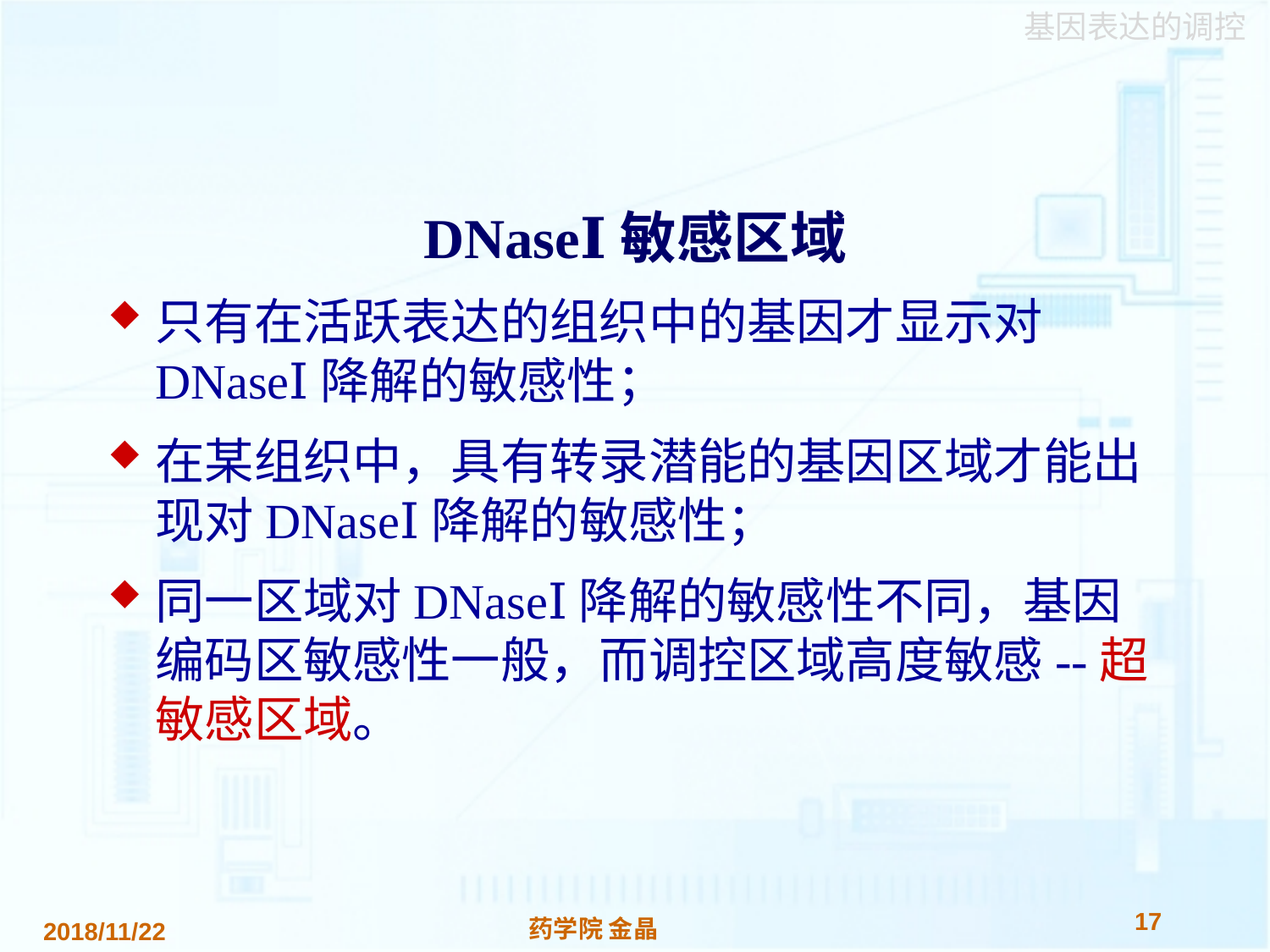

DNaseⅠ敏感区域
只有在活跃表达的组织中的基因才显示对DNaseⅠ降解的敏感性；
在某组织中，具有转录潜能的基因区域才能出现对DNaseⅠ降解的敏感性；
同一区域对DNaseⅠ降解的敏感性不同，基因编码区敏感性一般，而调控区域高度敏感--超敏感区域。
17
药学院 金晶
2018/11/22